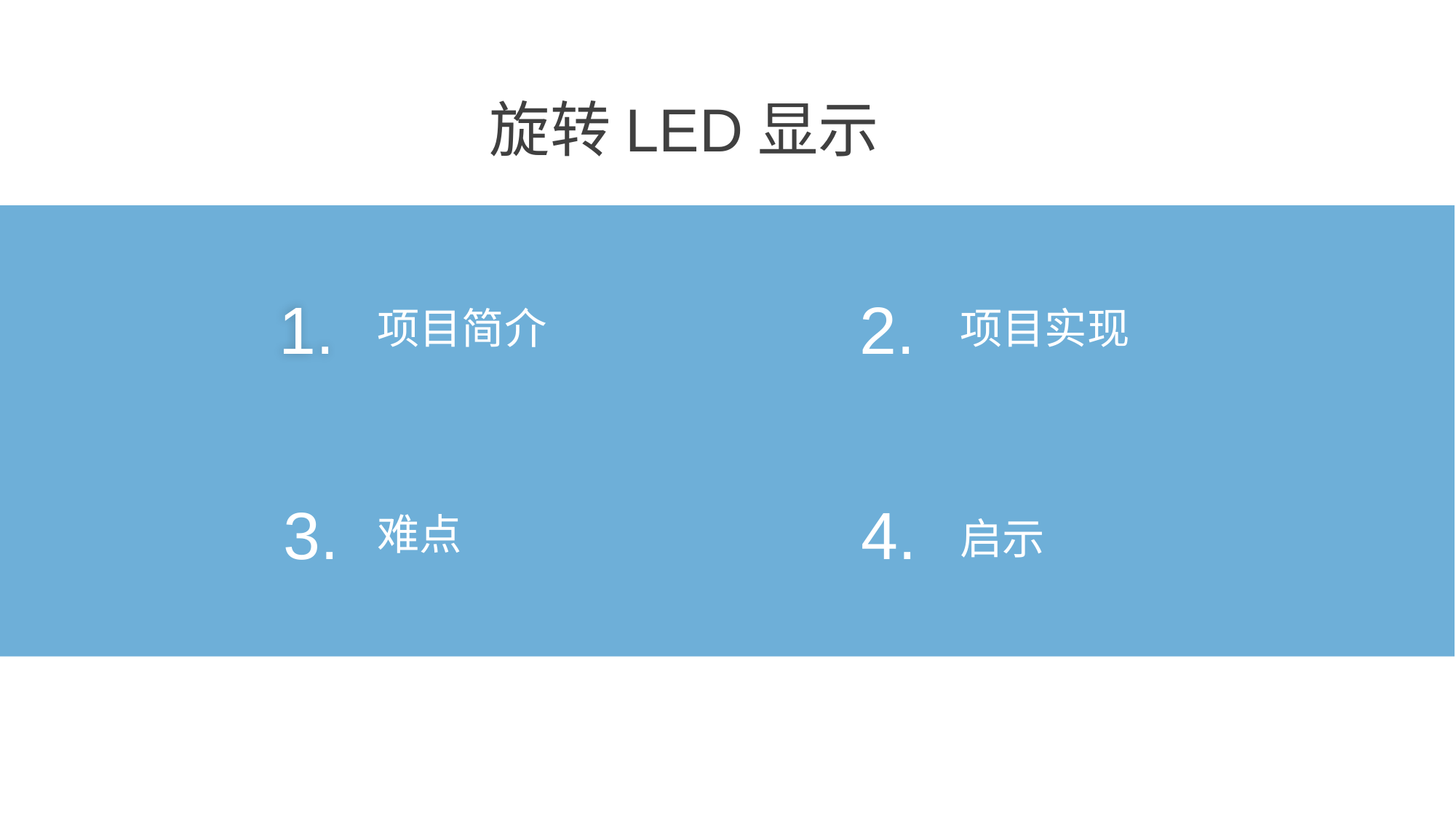

旋转LED显示
1.
2.
项目简介
项目实现
3.
4.
难点
启示